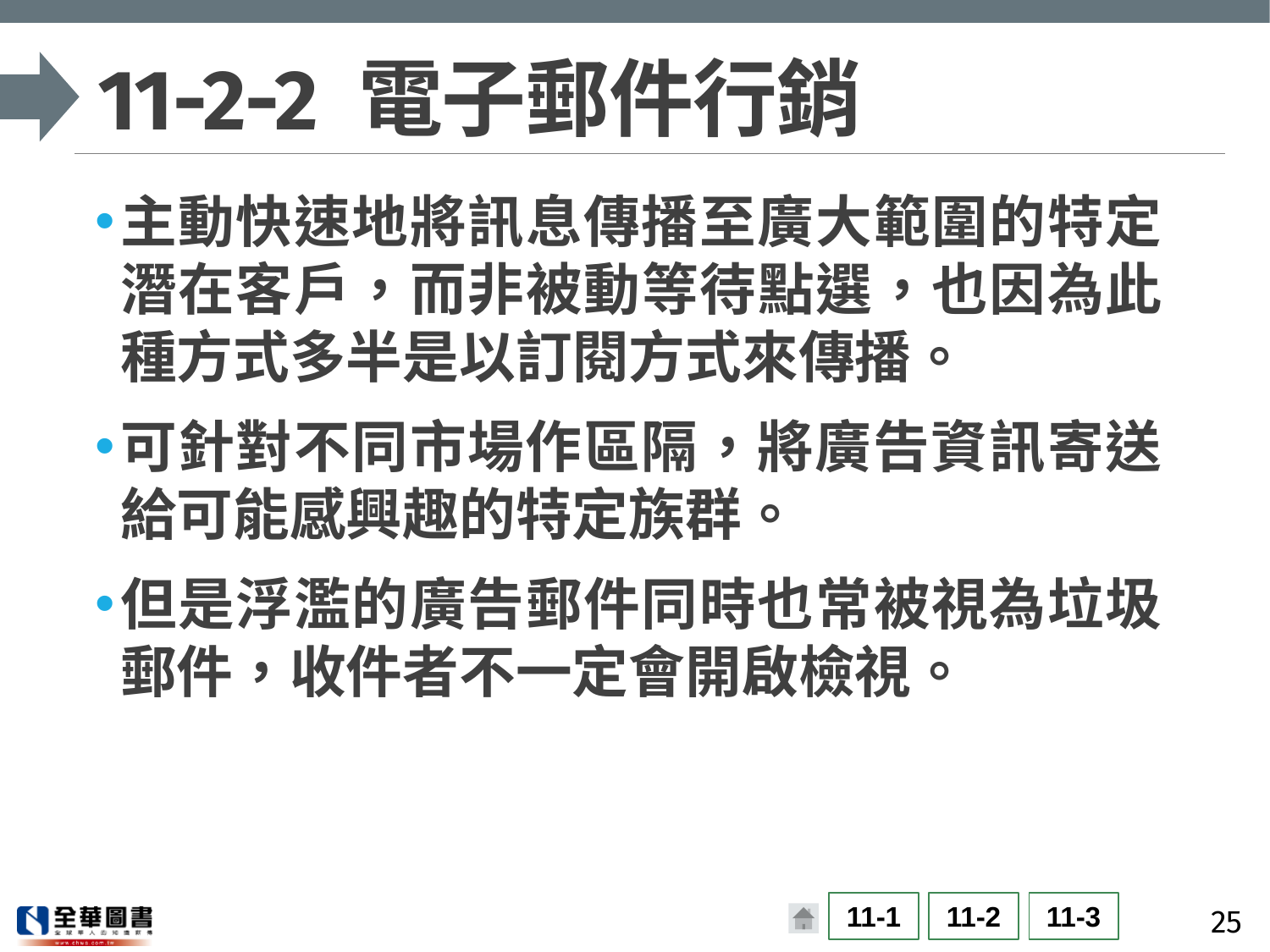

# 11-2-2 電子郵件行銷
主動快速地將訊息傳播至廣大範圍的特定潛在客戶，而非被動等待點選，也因為此種方式多半是以訂閱方式來傳播。
可針對不同市場作區隔，將廣告資訊寄送給可能感興趣的特定族群。
但是浮濫的廣告郵件同時也常被視為垃圾郵件，收件者不一定會開啟檢視。
25